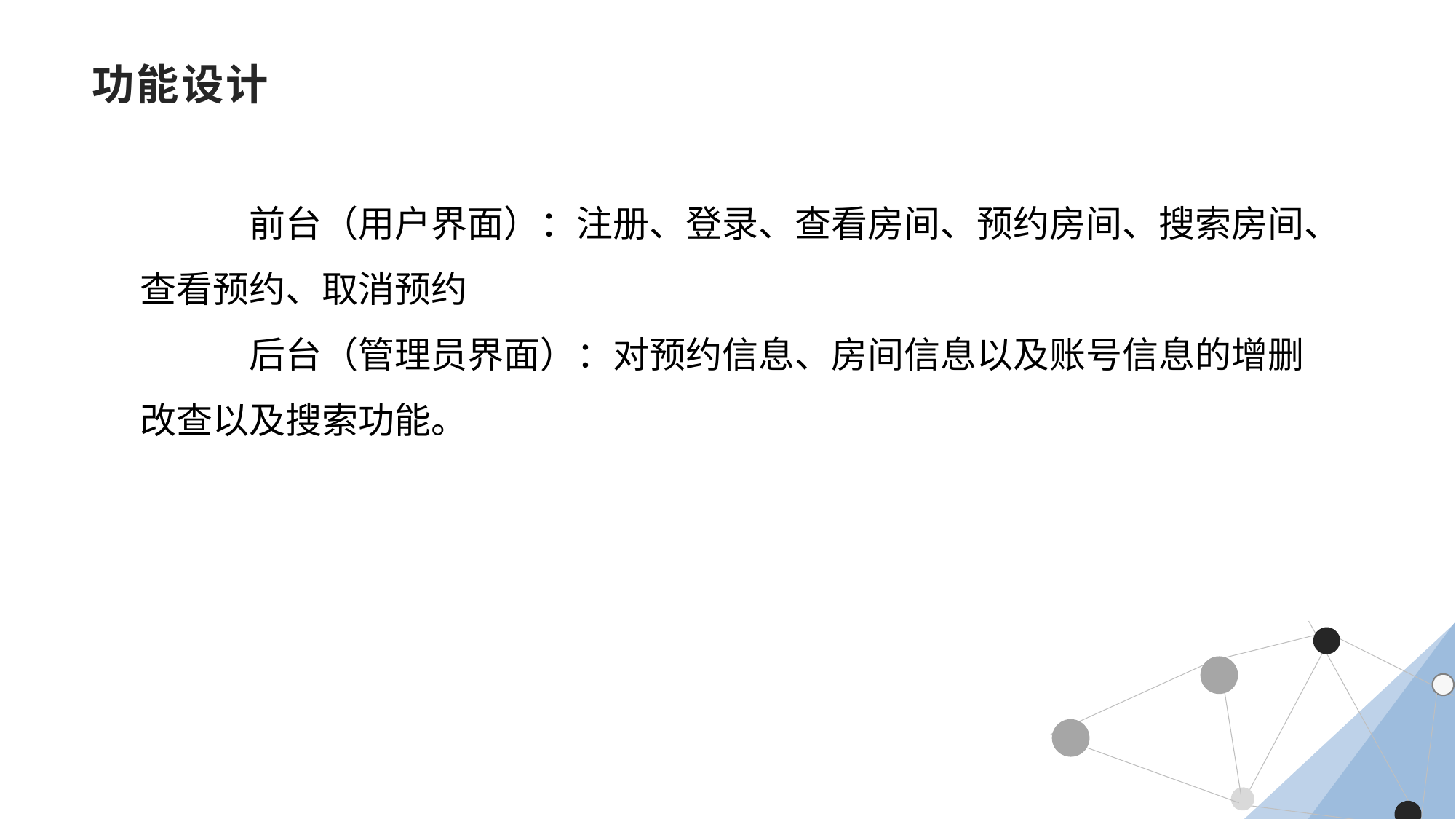

# 功能设计
	前台（用户界面）：注册、登录、查看房间、预约房间、搜索房间、查看预约、取消预约
	后台（管理员界面）：对预约信息、房间信息以及账号信息的增删改查以及搜索功能。